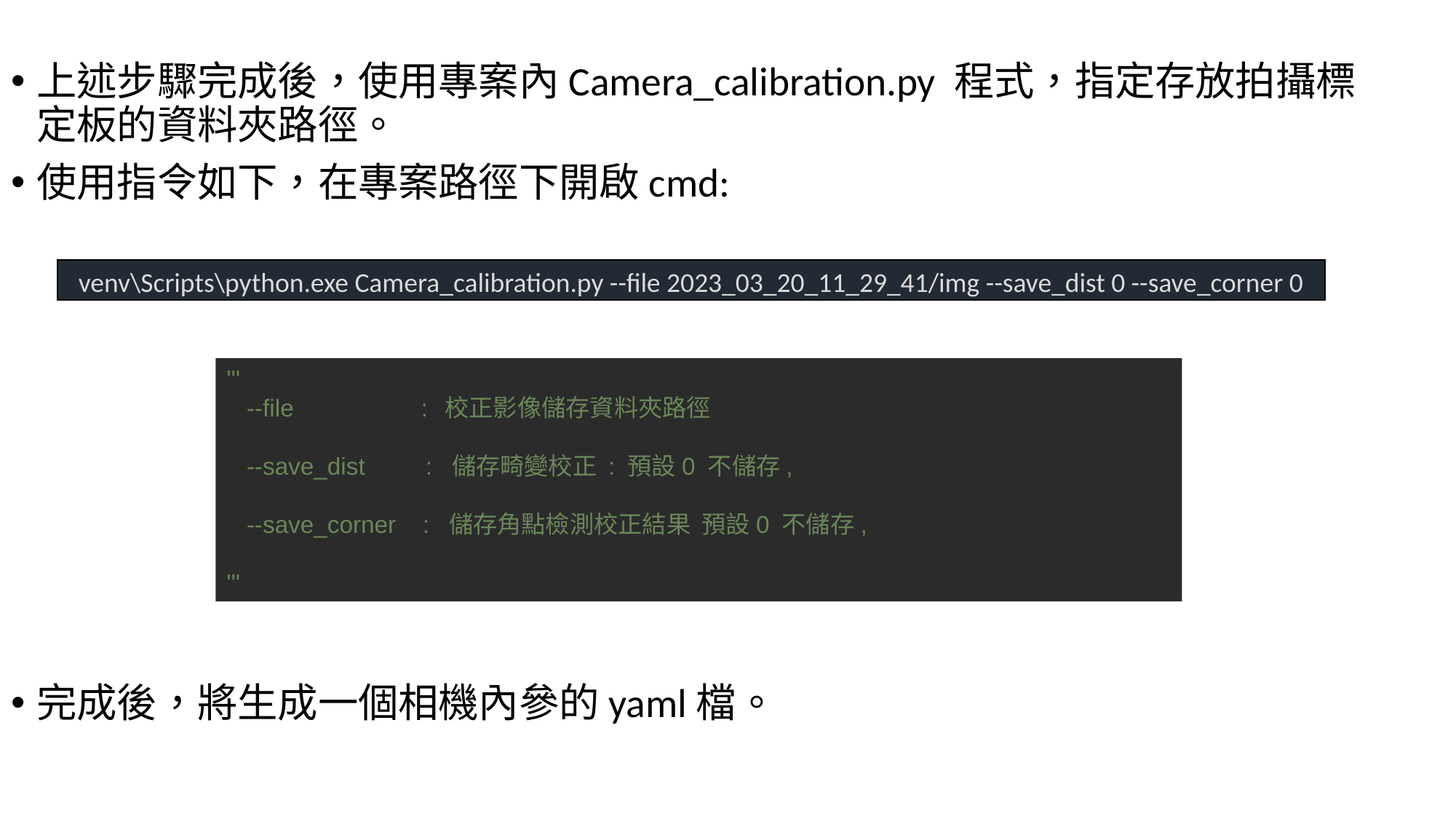

上述步驟完成後，使用專案內Camera_calibration.py 程式，指定存放拍攝標定板的資料夾路徑。
使用指令如下，在專案路徑下開啟cmd:

完成後，將生成一個相機內參的yaml檔。

venv\Scripts\python.exe Camera_calibration.py --file 2023_03_20_11_29_41/img --save_dist 0 --save_corner 0

'''
   --file                   : 	校正影像儲存資料夾路徑
   --save_dist         :  儲存畸變校正 : 預設0 不儲存,
   --save_corner    :  儲存角點檢測校正結果  預設0 不儲存,
'''